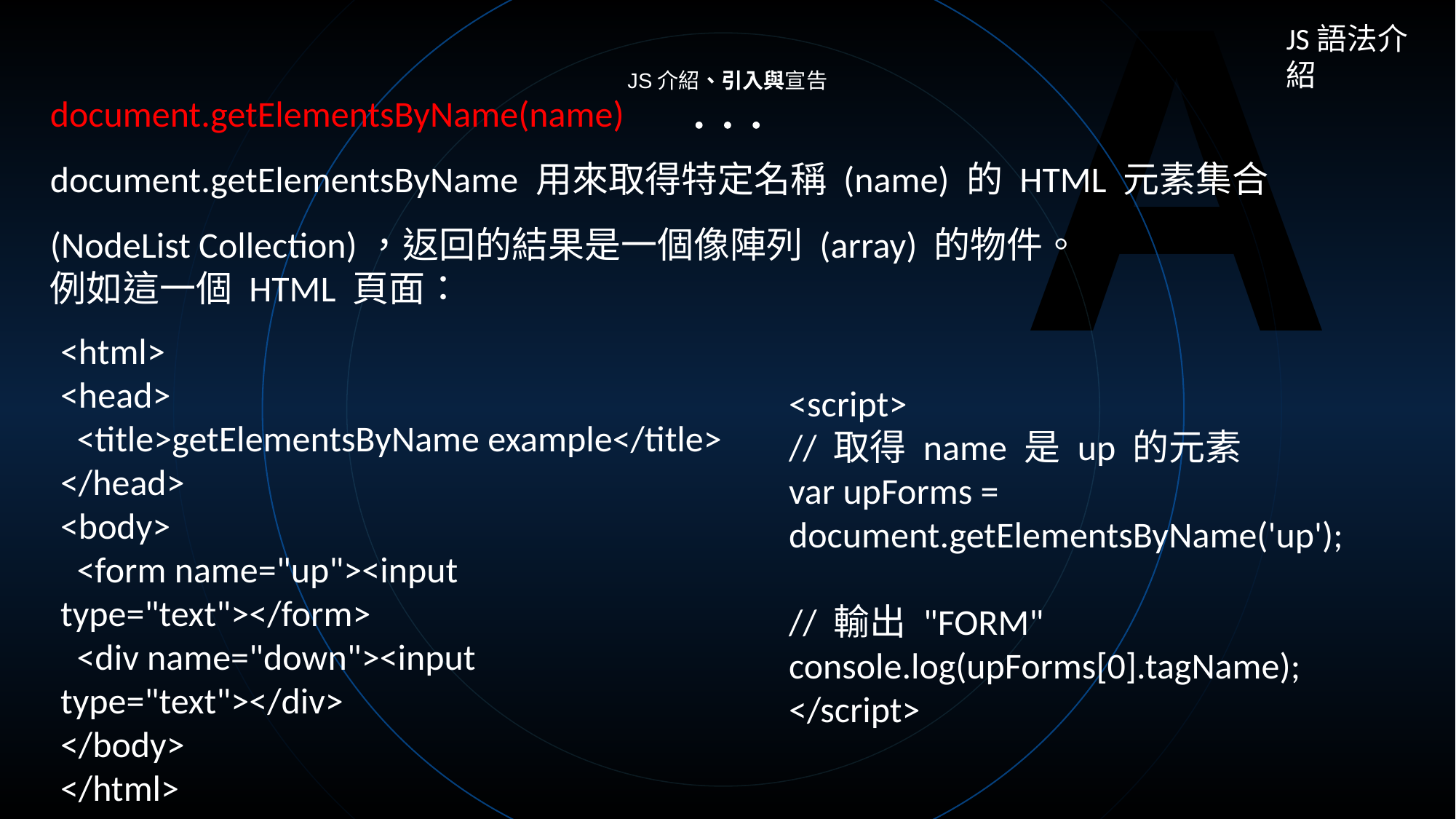

A

JS語法介紹

JS介紹、引入與宣告
document.getElementsByName(name)
document.getElementsByName 用來取得特定名稱 (name) 的 HTML 元素集合 (NodeList Collection)，返回的結果是一個像陣列 (array) 的物件。
例如這一個 HTML 頁面：

<html>
<head>
  <title>getElementsByName example</title>
</head>
<body>
  <form name="up"><input type="text"></form>
  <div name="down"><input type="text"></div>
</body>
</html>
<script>
// 取得 name 是 up 的元素
var upForms = document.getElementsByName('up');

// 輸出 "FORM"
console.log(upForms[0].tagName);
</script>